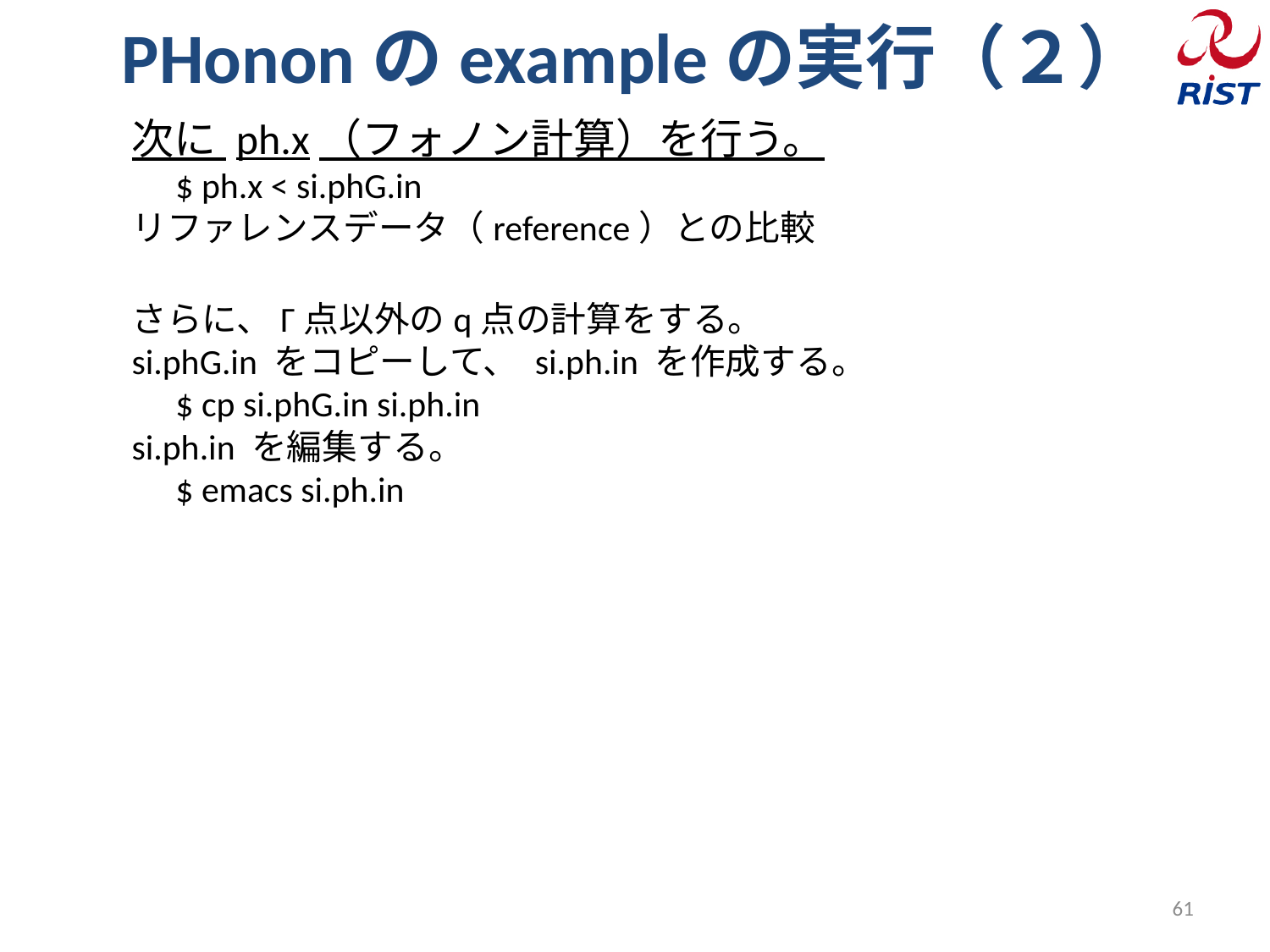

# PHononのexampleの実行（２）
次に ph.x（フォノン計算）を行う。
　$ ph.x < si.phG.in
リファレンスデータ（reference）との比較
さらに、Γ点以外のq点の計算をする。
si.phG.in をコピーして、 si.ph.in を作成する。
　$ cp si.phG.in si.ph.in
si.ph.in を編集する。
　$ emacs si.ph.in
61